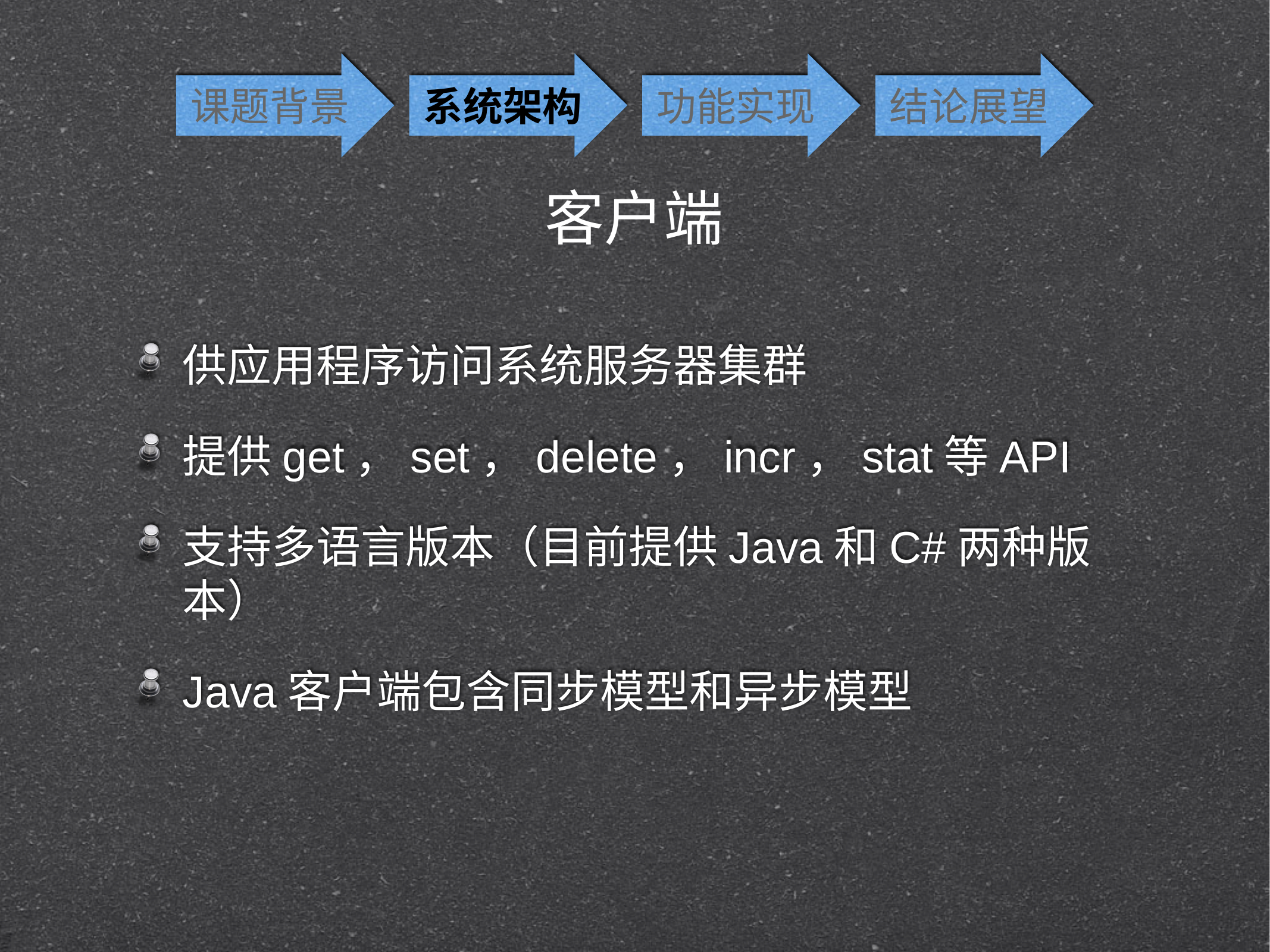

课题背景
系统架构
功能实现
结论展望
客户端
供应用程序访问系统服务器集群
提供get，set，delete，incr，stat等API
支持多语言版本（目前提供Java和C#两种版本）
Java客户端包含同步模型和异步模型